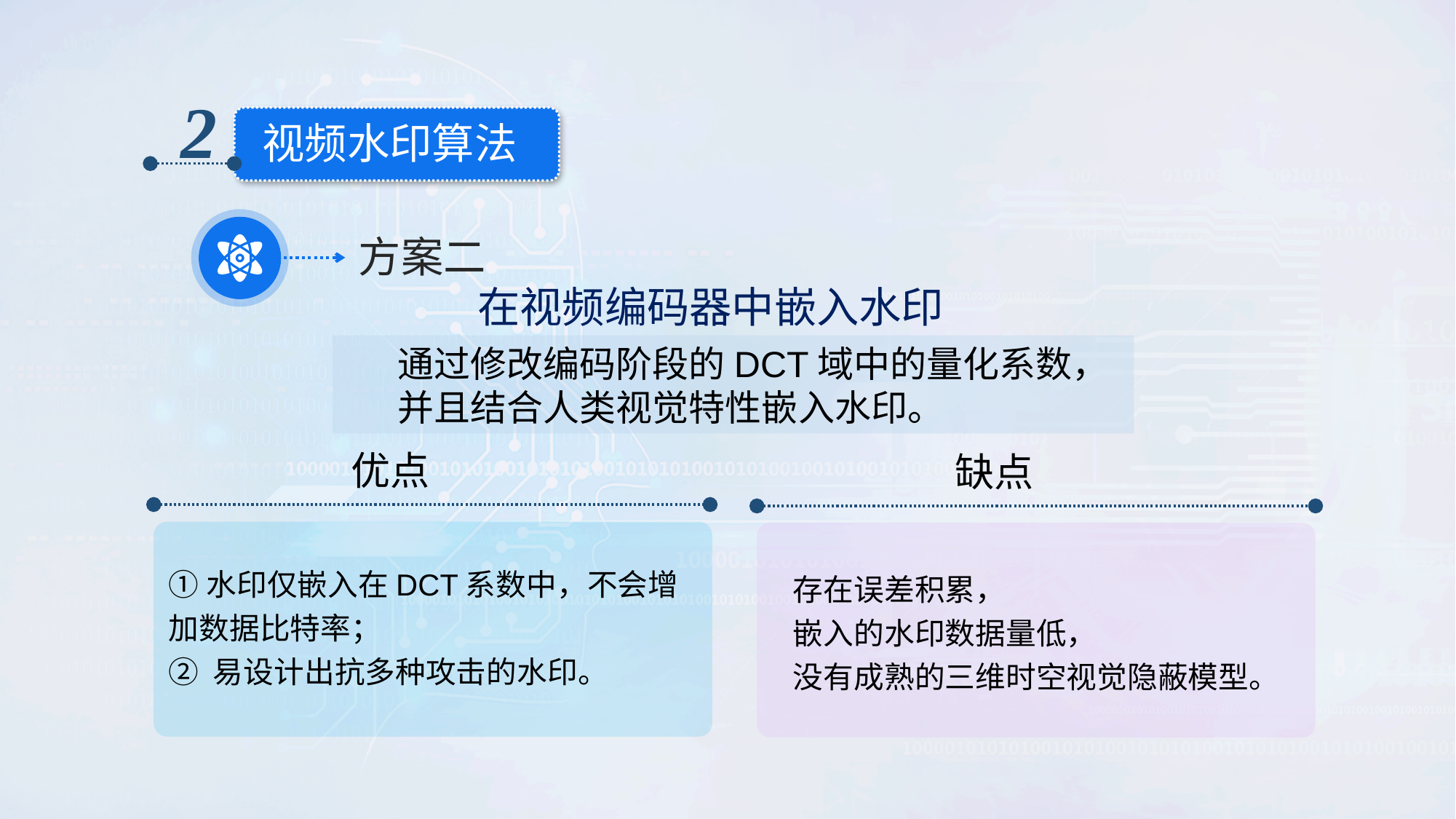

2

视频水印算法

方案二

在视频编码器中嵌入水印
通过修改编码阶段的DCT域中的量化系数，
并且结合人类视觉特性嵌入水印。
优点
缺点

①水印仅嵌入在DCT系数中，不会增加数据比特率；
② 易设计出抗多种攻击的水印。
存在误差积累，
嵌入的水印数据量低，
没有成熟的三维时空视觉隐蔽模型。